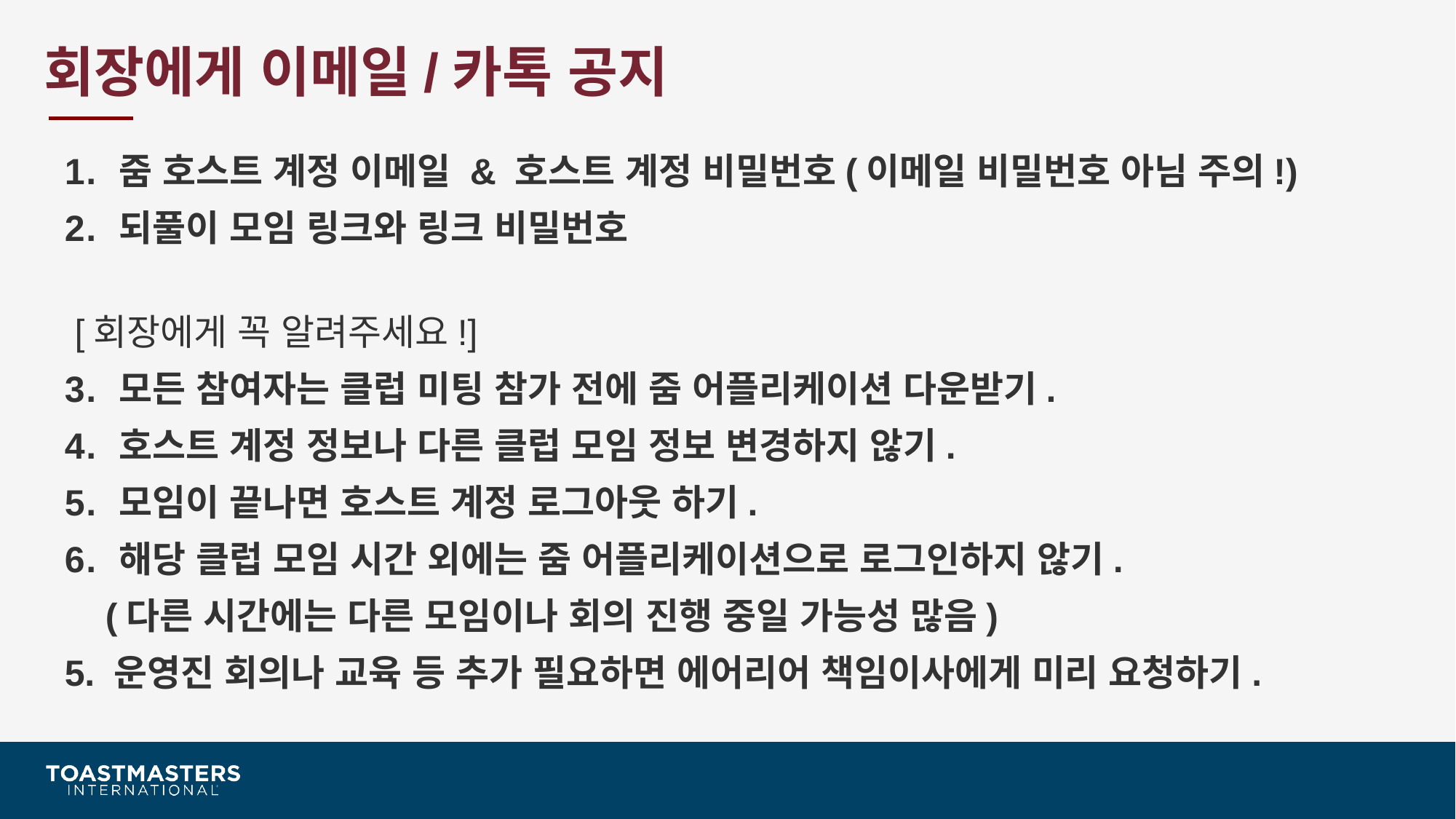

# 회장에게 이메일/카톡 공지
줌 호스트 계정 이메일 & 호스트 계정 비밀번호(이메일 비밀번호 아님 주의!)
되풀이 모임 링크와 링크 비밀번호

 [회장에게 꼭 알려주세요!]
모든 참여자는 클럽 미팅 참가 전에 줌 어플리케이션 다운받기.
호스트 계정 정보나 다른 클럽 모임 정보 변경하지 않기.
모임이 끝나면 호스트 계정 로그아웃 하기.
해당 클럽 모임 시간 외에는 줌 어플리케이션으로 로그인하지 않기.
    (다른 시간에는 다른 모임이나 회의 진행 중일 가능성 많음)
5. 운영진 회의나 교육 등 추가 필요하면 에어리어 책임이사에게 미리 요청하기.